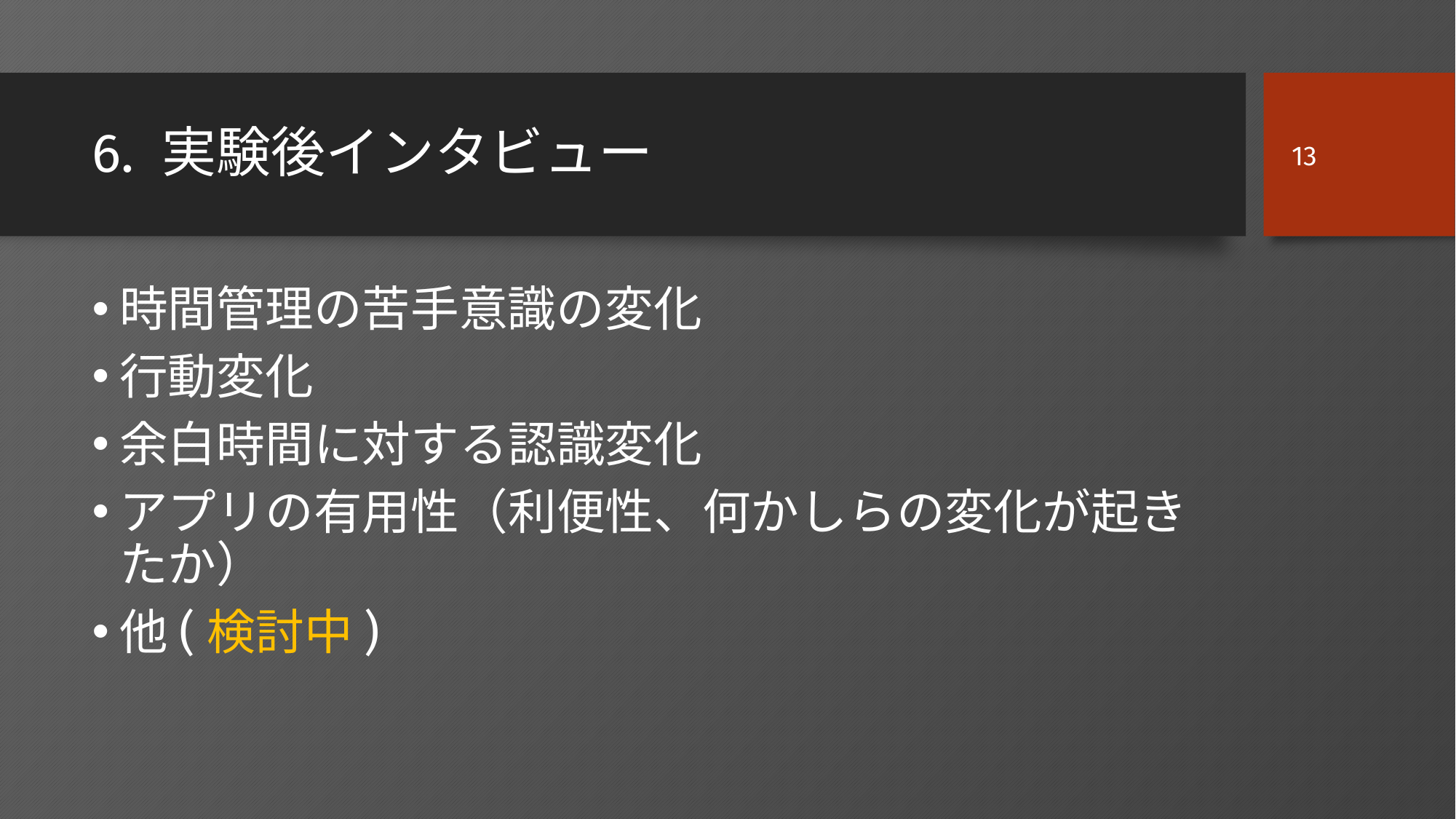

13
# 6. 実験後インタビュー
時間管理の苦手意識の変化
行動変化
余白時間に対する認識変化
アプリの有用性（利便性、何かしらの変化が起きたか）
他(検討中)